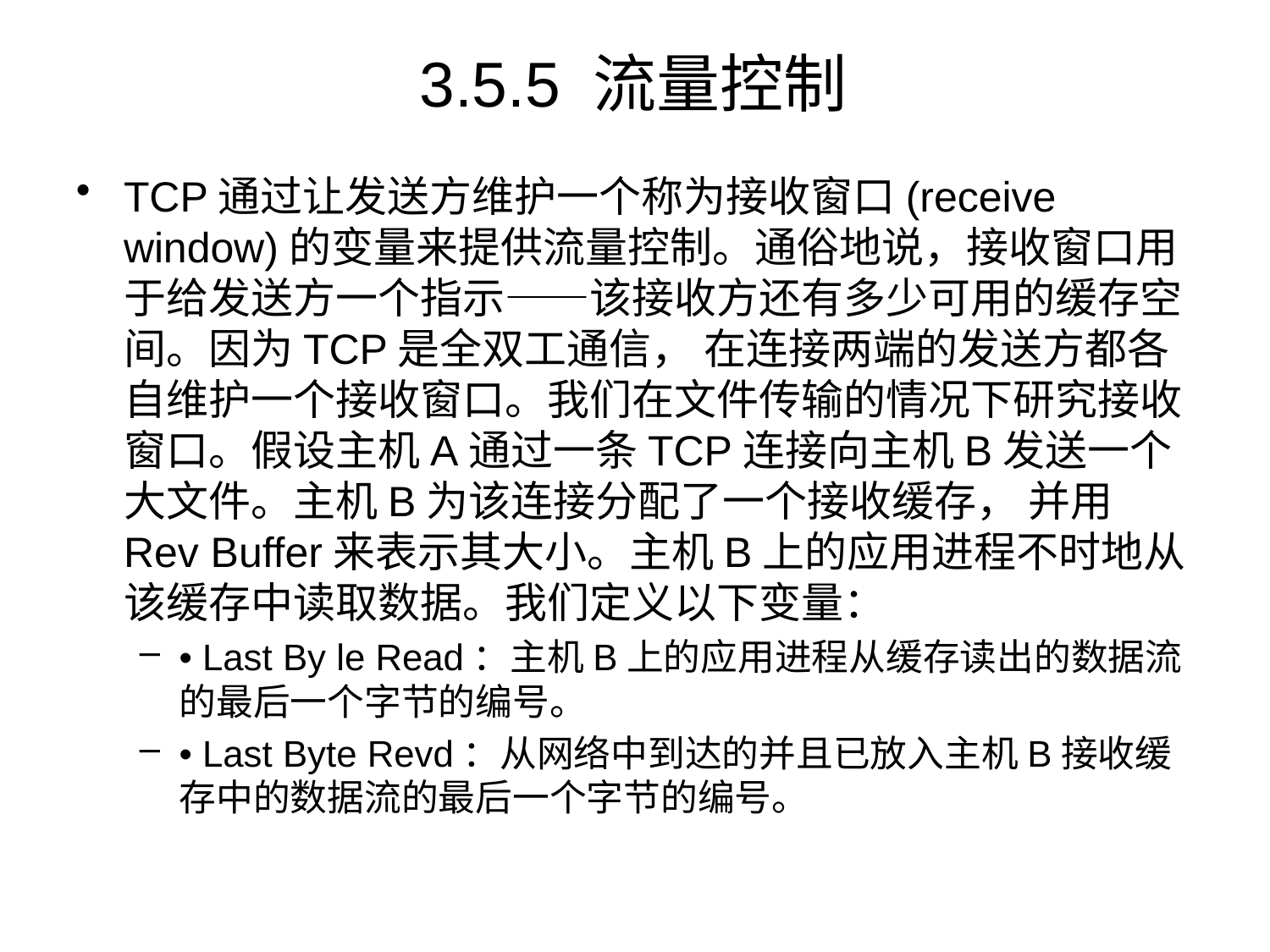

# 3.5.5 流量控制
TCP通过让发送方维护一个称为接收窗口(receive window)的变量来提供流量控制。通俗地说，接收窗口用于给发送方一个指示——该接收方还有多少可用的缓存空间。因为TCP是全双工通信， 在连接两端的发送方都各自维护一个接收窗口。我们在文件传输的情况下研究接收窗口。假设主机A通过一条TCP连接向主机B发送一个大文件。主机B为该连接分配了一个接收缓存， 并用Rev Buffer来表示其大小。主机B上的应用进程不时地从该缓存中读取数据。我们定义以下变量：
• Last By le Read：主机B上的应用进程从缓存读出的数据流的最后一个字节的编号。
• Last Byte Revd：从网络中到达的并且已放入主机B接收缓存中的数据流的最后一个字节的编号。